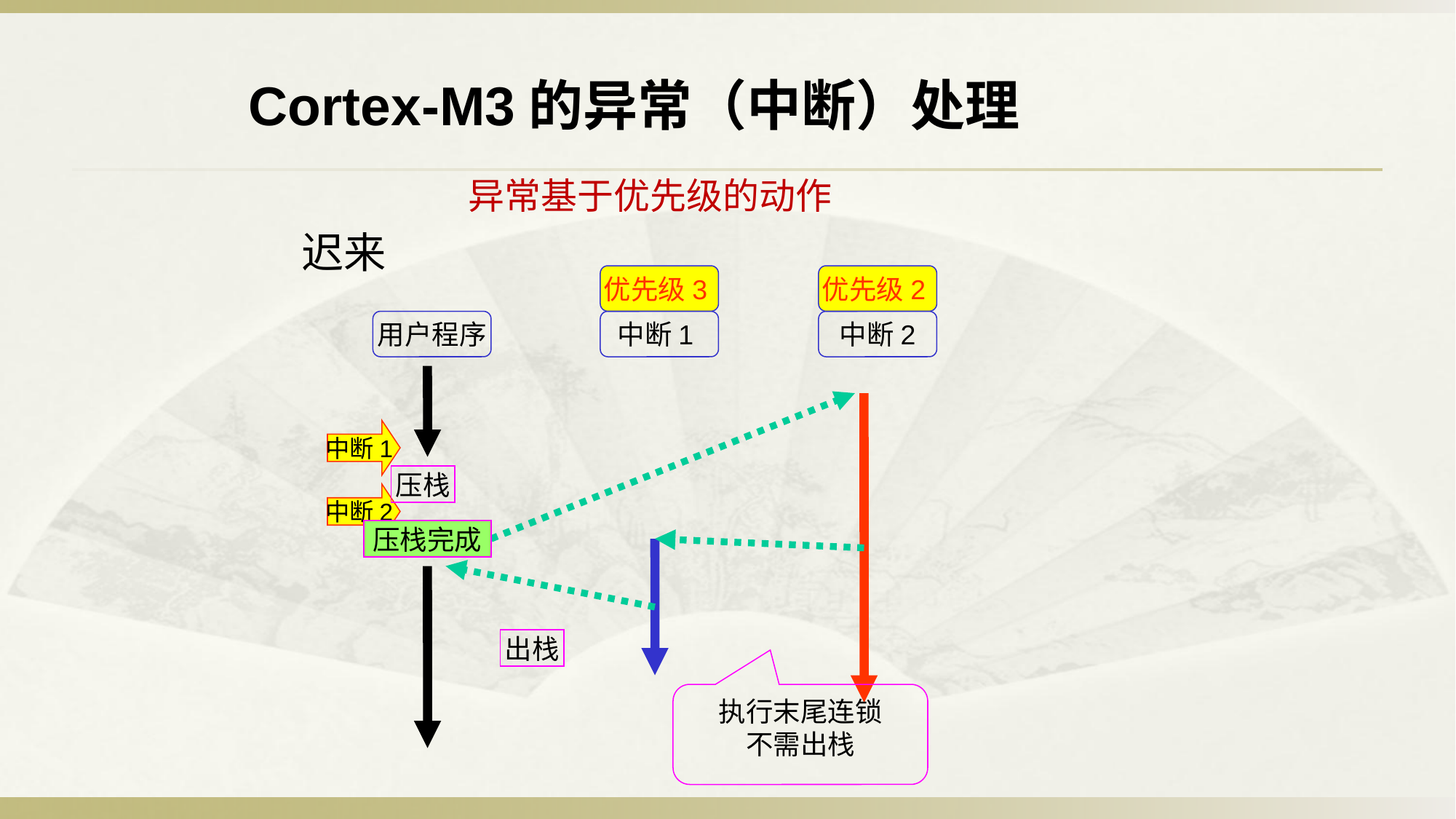

Cortex-M3的异常（中断）处理
异常基于优先级的动作
迟来
优先级3
优先级2
用户程序
中断1
中断2

中断1
压栈
中断2
继续压栈
压栈完成

出栈
执行末尾连锁
不需出栈